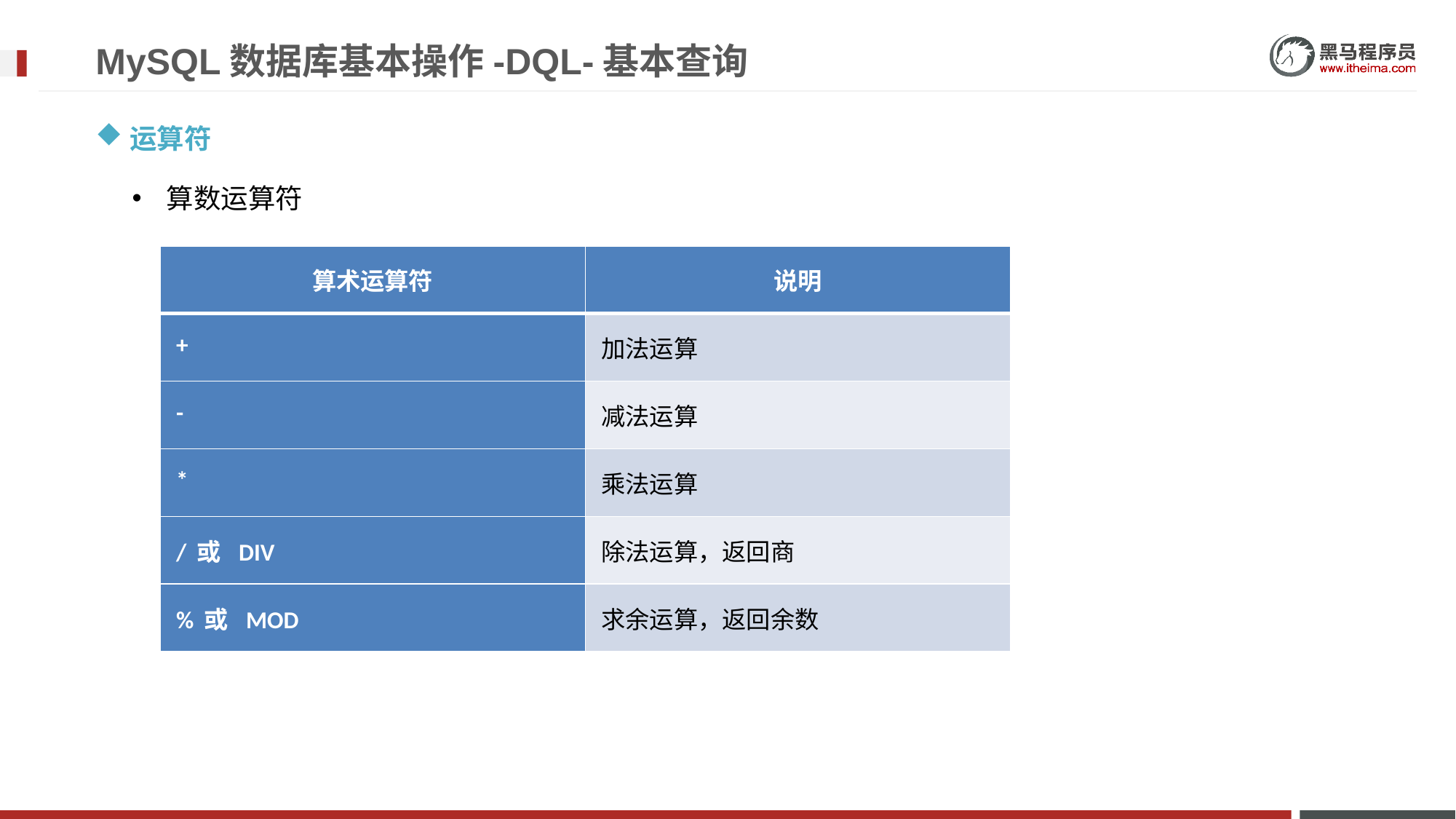

# MySQL数据库基本操作-DQL-基本查询
运算符
算数运算符
| 算术运算符 | 说明 |
| --- | --- |
| + | 加法运算 |
| - | 减法运算 |
| \* | 乘法运算 |
| / 或 DIV | 除法运算，返回商 |
| % 或 MOD | 求余运算，返回余数 |